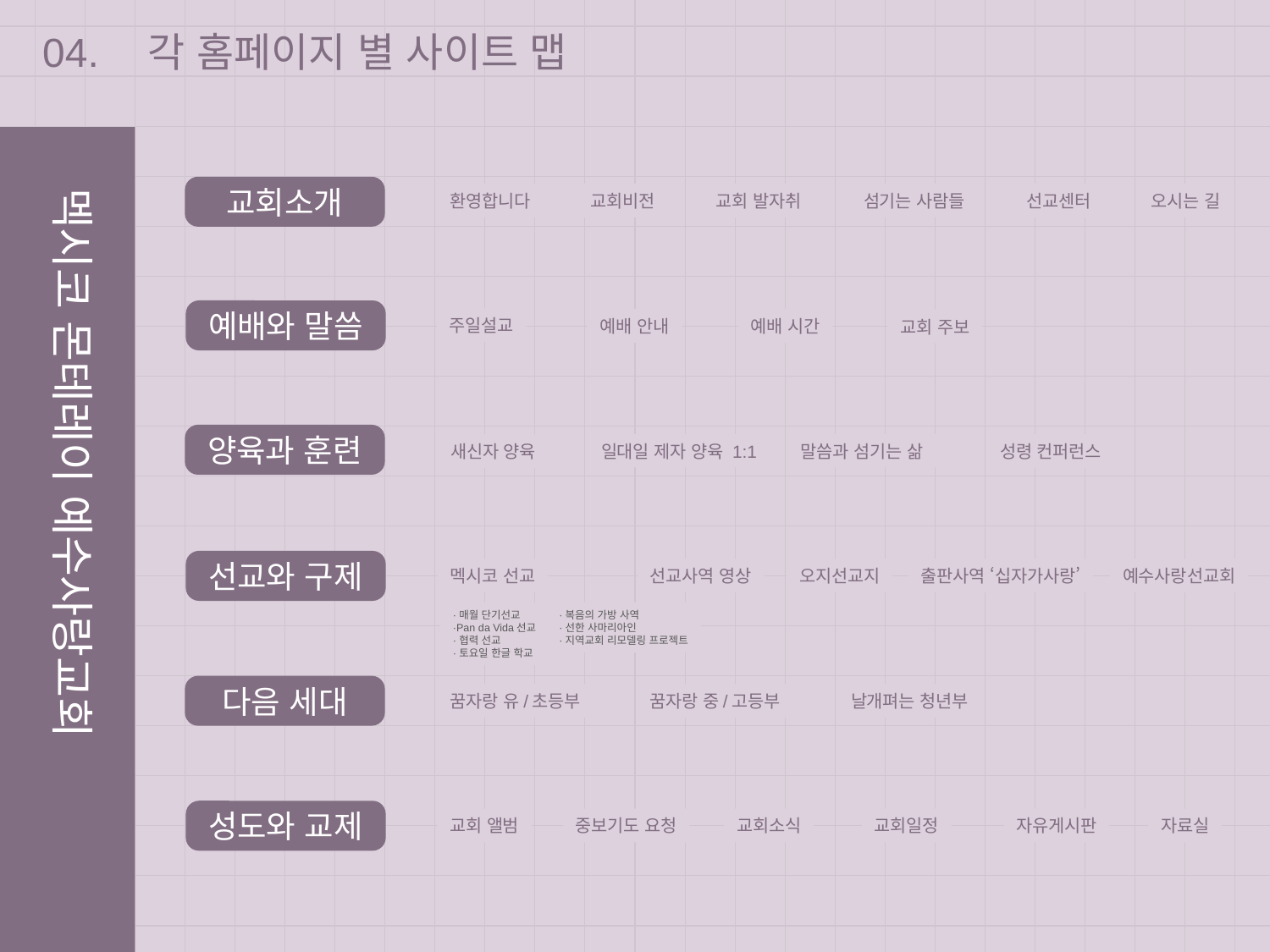

04.
각 홈페이지 별 사이트 맵

멕시코 몬테레이 예수사랑교회
교회소개
환영합니다
교회비전
교회 발자취
섬기는 사람들
선교센터
오시는 길
예배와 말씀
주일설교
예배 안내
예배 시간
교회 주보
양육과 훈련
일대일 제자 양육 1:1
말씀과 섬기는 삶
새신자 양육
성령 컨퍼런스
선교와 구제
멕시코 선교
선교사역 영상
오지선교지
출판사역 ‘십자가사랑’
예수사랑선교회
·매월 단기선교
·Pan da Vida선교
·협력 선교
·토요일 한글 학교
·복음의 가방 사역
·선한 사마리아인
·지역교회 리모델링 프로젝트
다음 세대
꿈자랑 유/초등부
날개펴는 청년부
꿈자랑 중/고등부
성도와 교제
교회 앨범
중보기도 요청
교회소식
교회일정
자유게시판
자료실